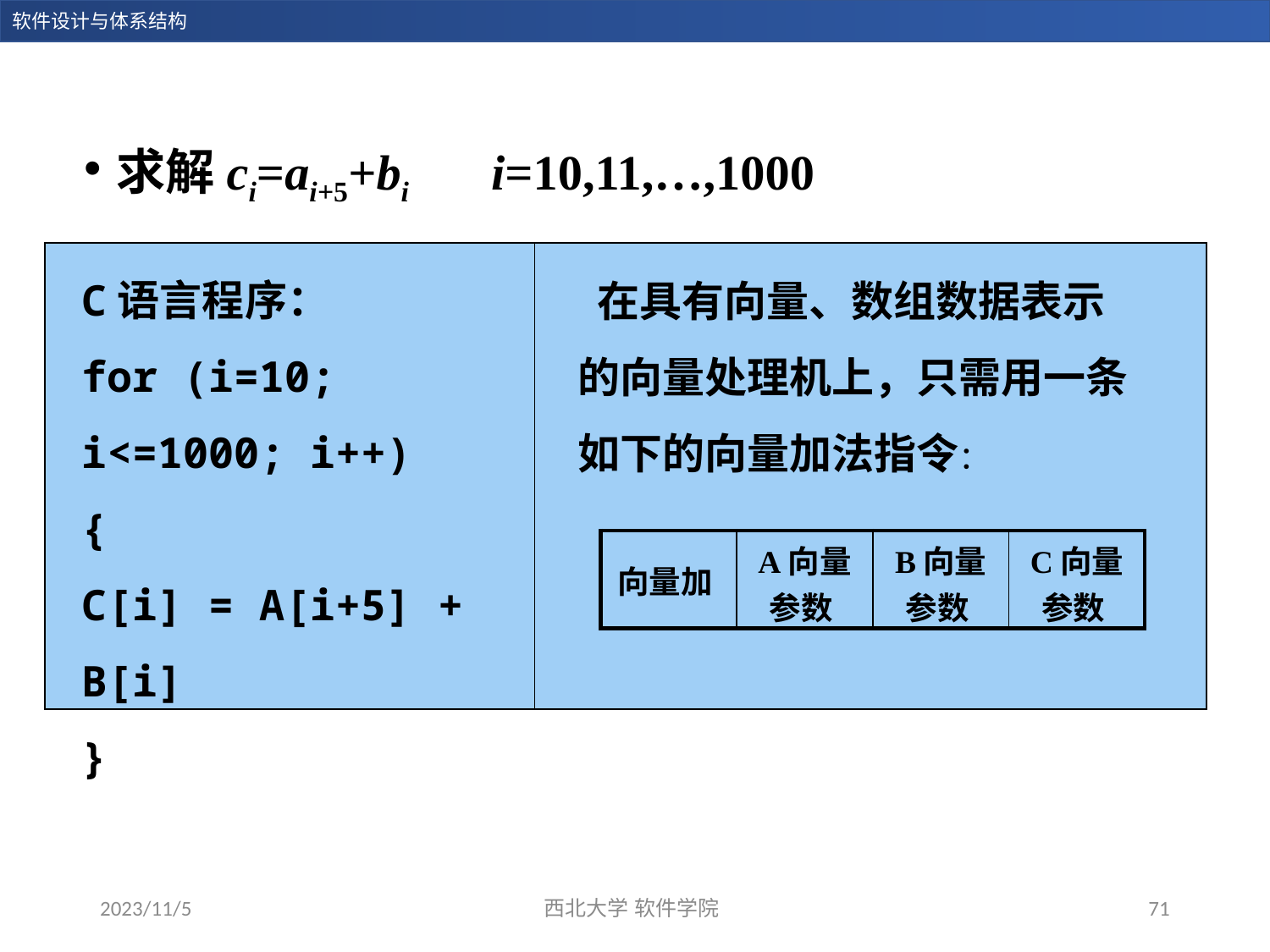

求解ci=ai+5+bi          i=10,11,…,1000

C语言程序：
for (i=10; i<=1000; i++)
{
C[i] = A[i+5] + B[i]
}

 在具有向量、数组数据表示的向量处理机上，只需用一条如下的向量加法指令：
| 向量加 | A向量参数 | B向量参数 | C向量参数 |
| --- | --- | --- | --- |
2023/11/5
西北大学 软件学院
71